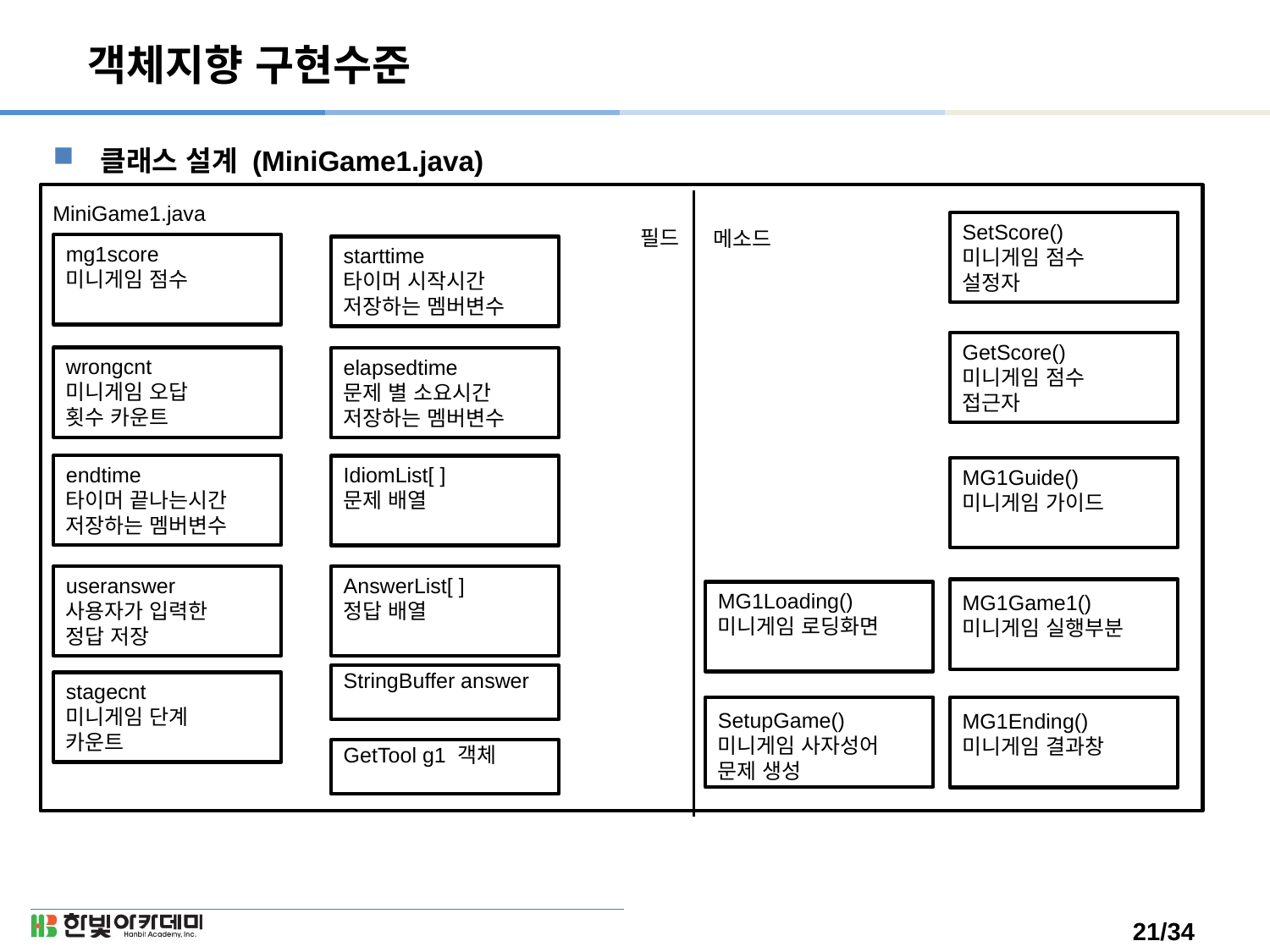

# 객체지향 구현수준
클래스 설계 (MiniGame1.java)

MiniGame1.java
필드
메소드

SetScore()
미니게임 점수
설정자

mg1score
미니게임 점수

starttime
타이머 시작시간 저장하는 멤버변수

GetScore()
미니게임 점수
접근자

wrongcnt
미니게임 오답
횟수 카운트

elapsedtime
문제 별 소요시간 저장하는 멤버변수

endtime
타이머 끝나는시간 저장하는 멤버변수

IdiomList[ ]
문제 배열

MG1Guide()
미니게임 가이드

AnswerList[ ]
정답 배열

useranswer
사용자가 입력한 정답 저장

MG1Game1()
미니게임 실행부분

MG1Loading()
미니게임 로딩화면
StringBuffer answer

stagecnt
미니게임 단계
카운트

SetupGame()
미니게임 사자성어 문제 생성

MG1Ending()
미니게임 결과창
GetTool g1 객체